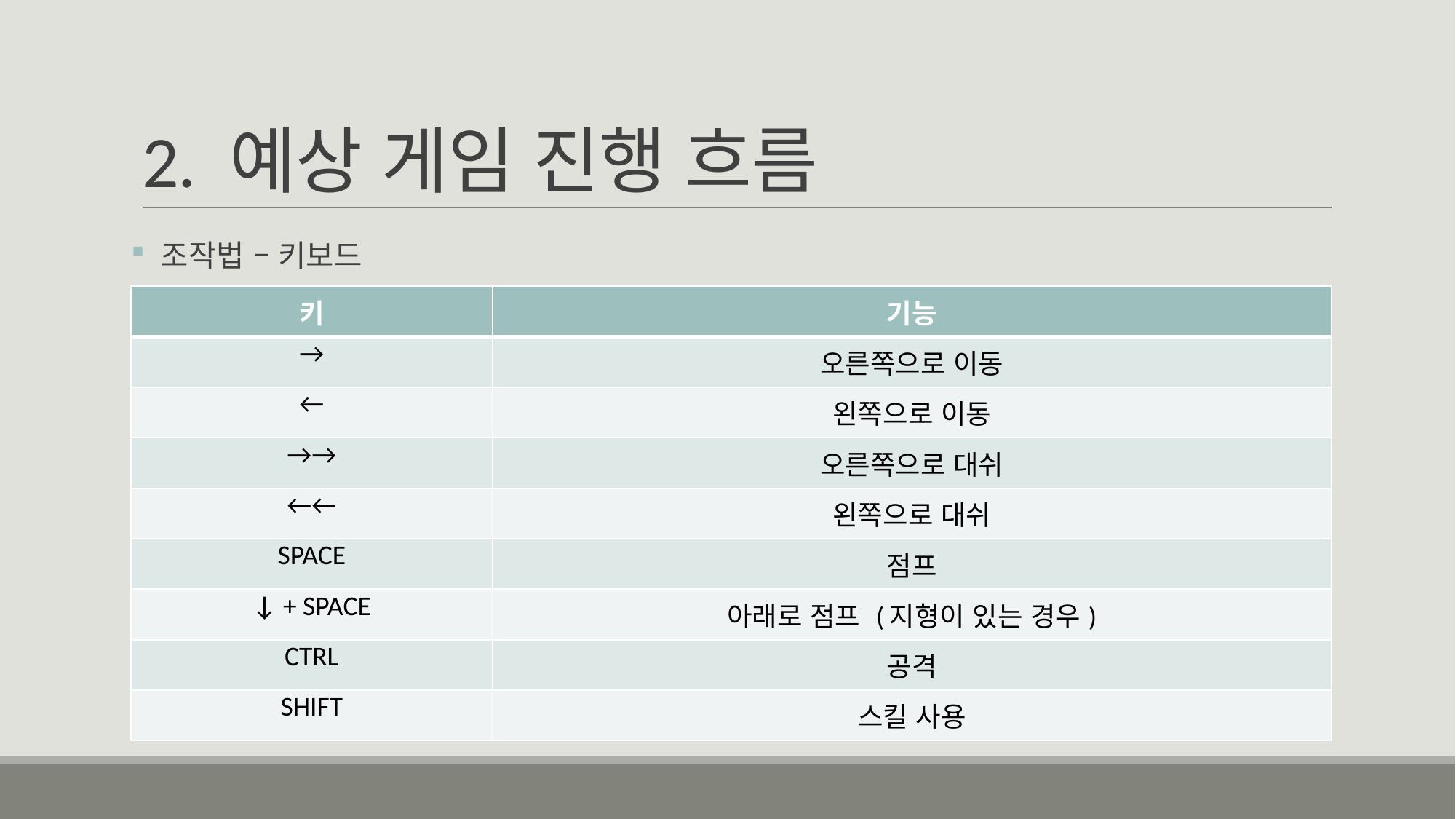

# 2. 예상 게임 진행 흐름
 조작법 – 키보드

| 키 | 기능 |
| --- | --- |
| → | 오른쪽으로 이동 |
| ← | 왼쪽으로 이동 |
| →→ | 오른쪽으로 대쉬 |
| ←← | 왼쪽으로 대쉬 |
| SPACE | 점프 |
| ↓ + SPACE | 아래로 점프 (지형이 있는 경우) |
| CTRL | 공격 |
| SHIFT | 스킬 사용 |